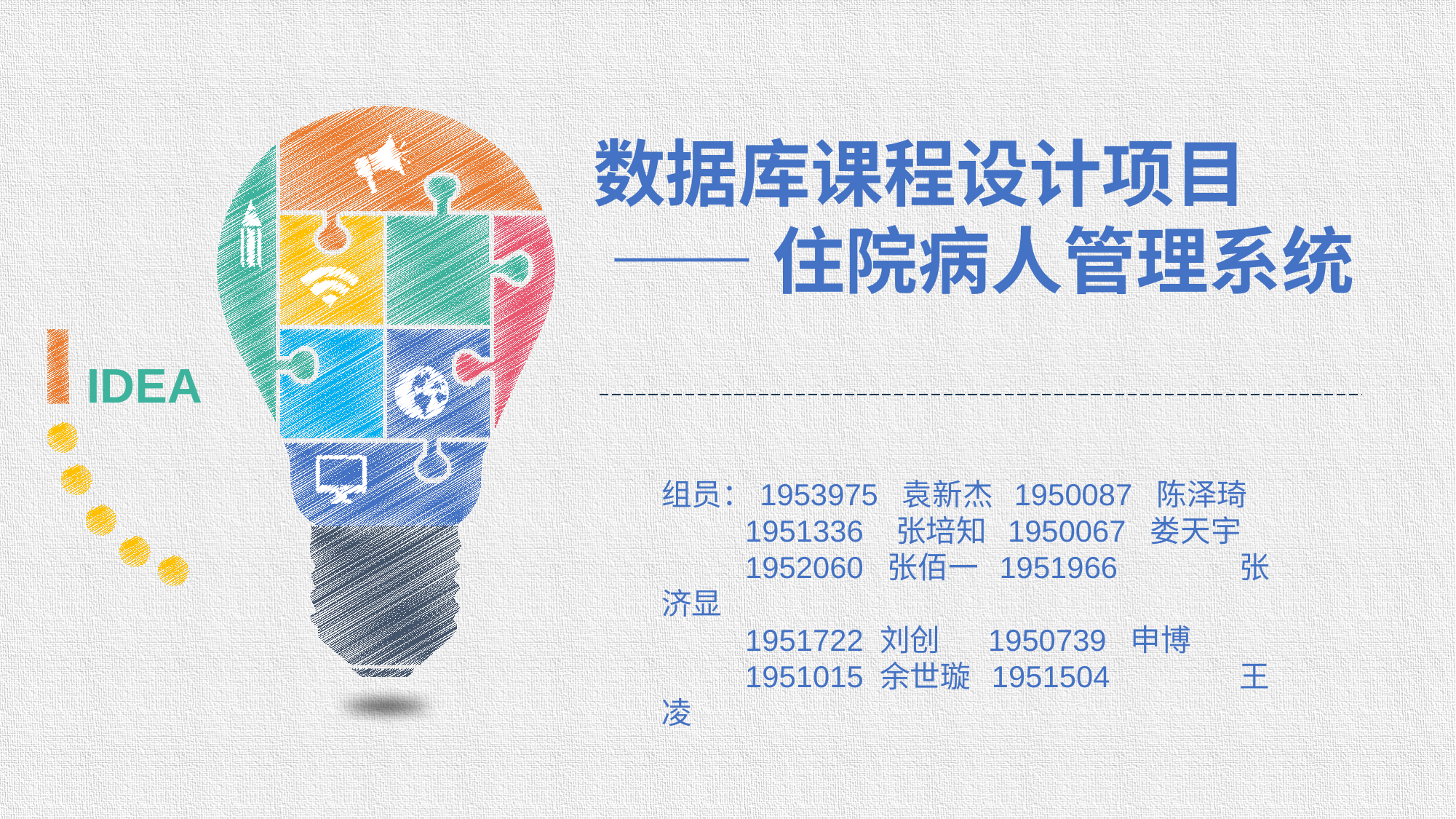

数据库课程设计项目
 ——住院病人管理系统
组员：1953975  袁新杰  1950087  陈泽琦
          1951336   张培知  1950067  娄天宇
          1952060  张佰一  1951966	   张济显
          1951722	刘创      1950739  申博
          1951015	余世璇  1951504	   王凌

IDEA